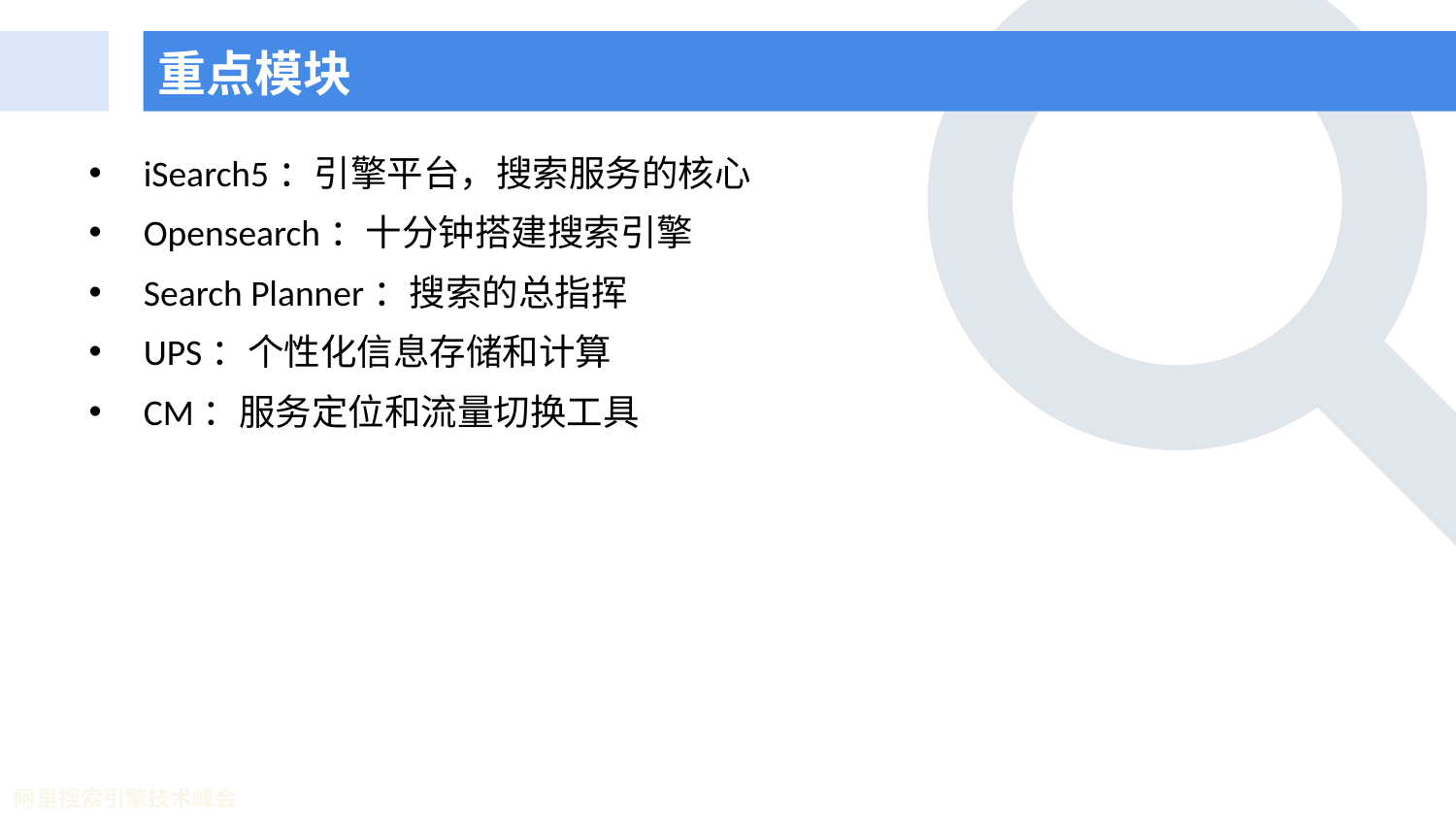

# 重点模块
iSearch5：引擎平台，搜索服务的核心
Opensearch：十分钟搭建搜索引擎
Search Planner：搜索的总指挥
UPS：个性化信息存储和计算
CM：服务定位和流量切换工具